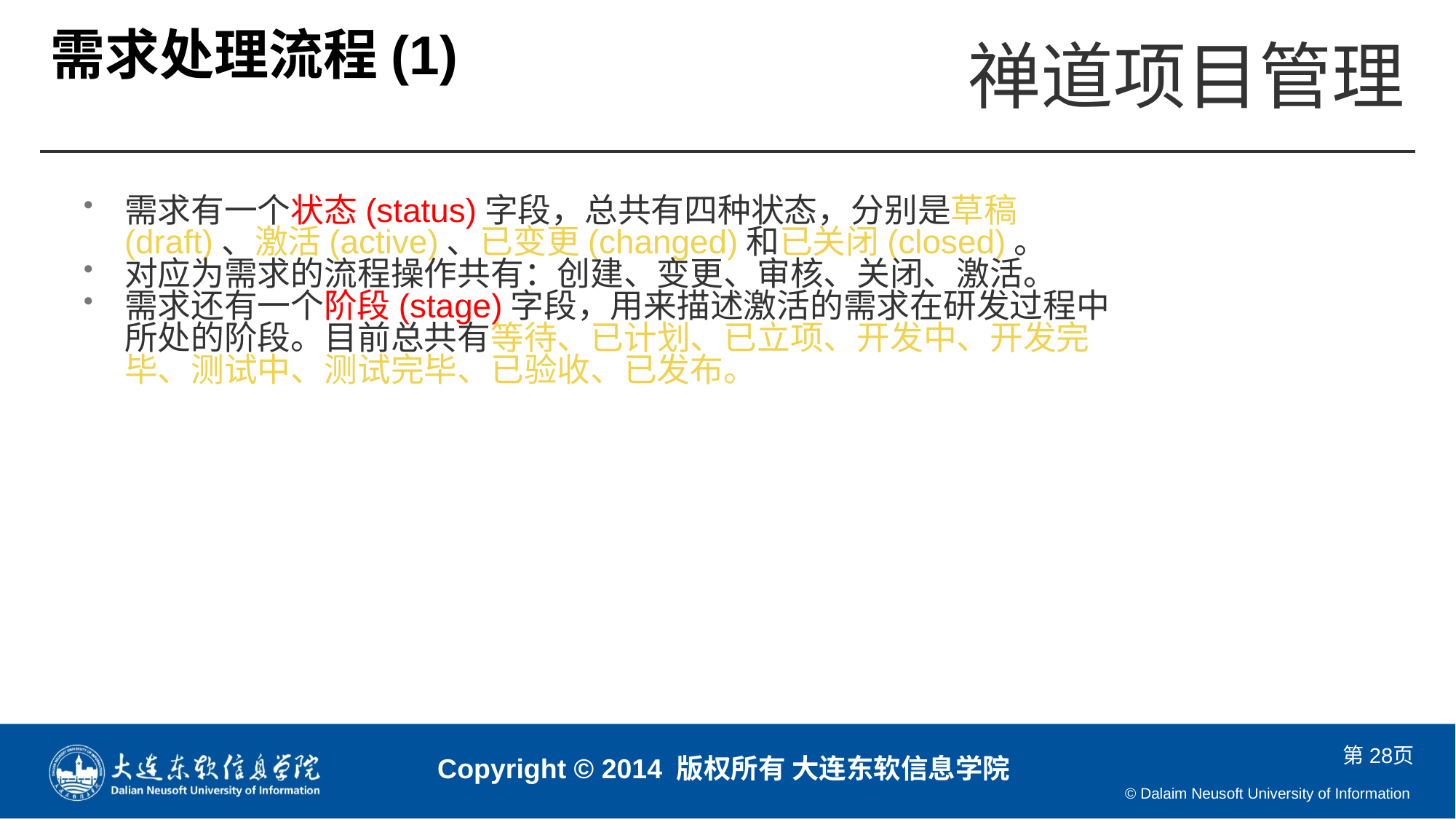

# 需求处理流程(1)

需求有一个状态(status)字段，总共有四种状态，分别是草稿(draft)、激活(active)、已变更(changed)和已关闭(closed)。
对应为需求的流程操作共有：创建、变更、审核、关闭、激活。
需求还有一个阶段(stage)字段，用来描述激活的需求在研发过程中所处的阶段。目前总共有等待、已计划、已立项、开发中、开发完毕、测试中、测试完毕、已验收、已发布。